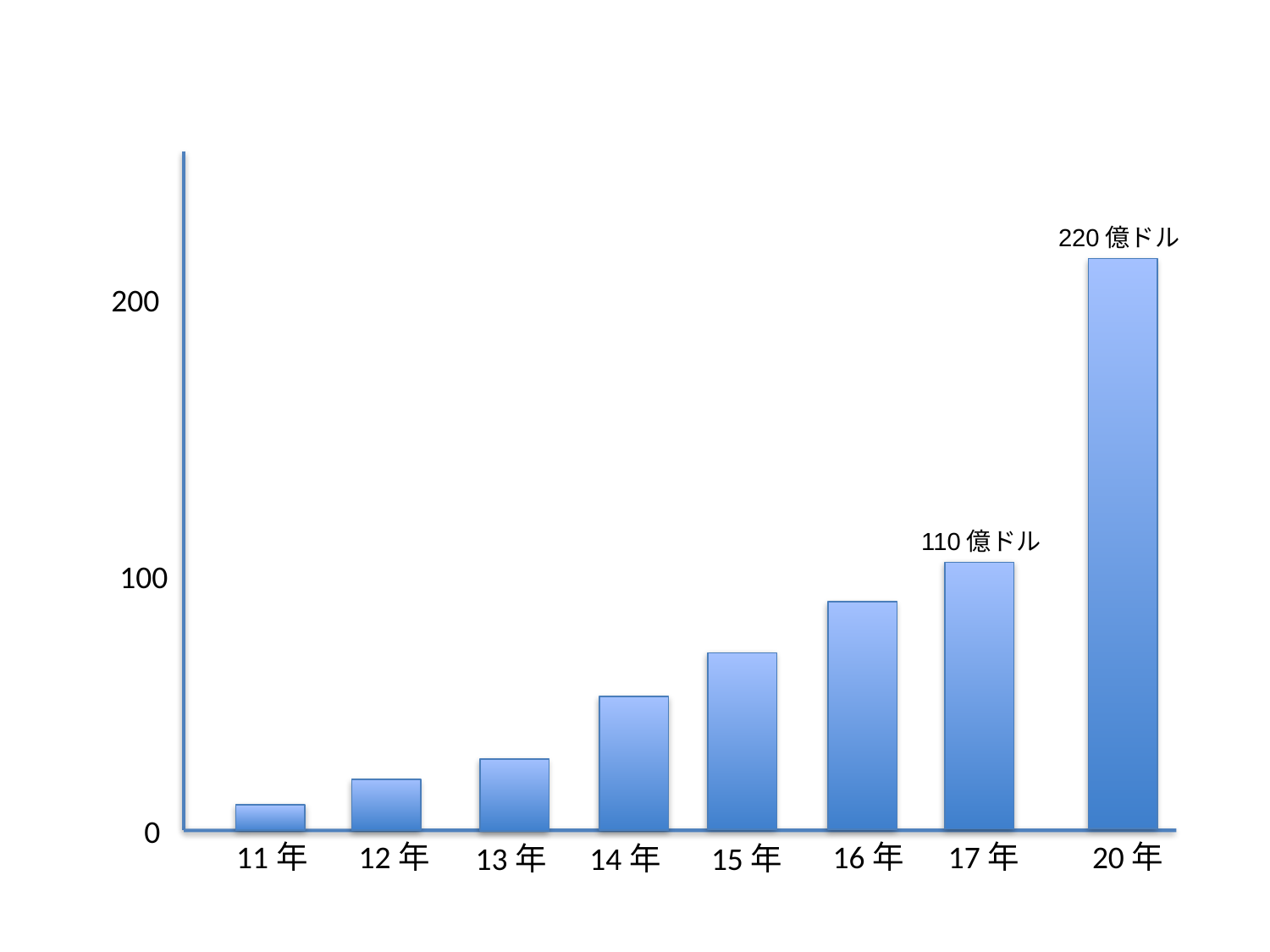

220億ドル

200
110億ドル
100

0

11年
12年
16年
17年
20年
13年
14年
15年